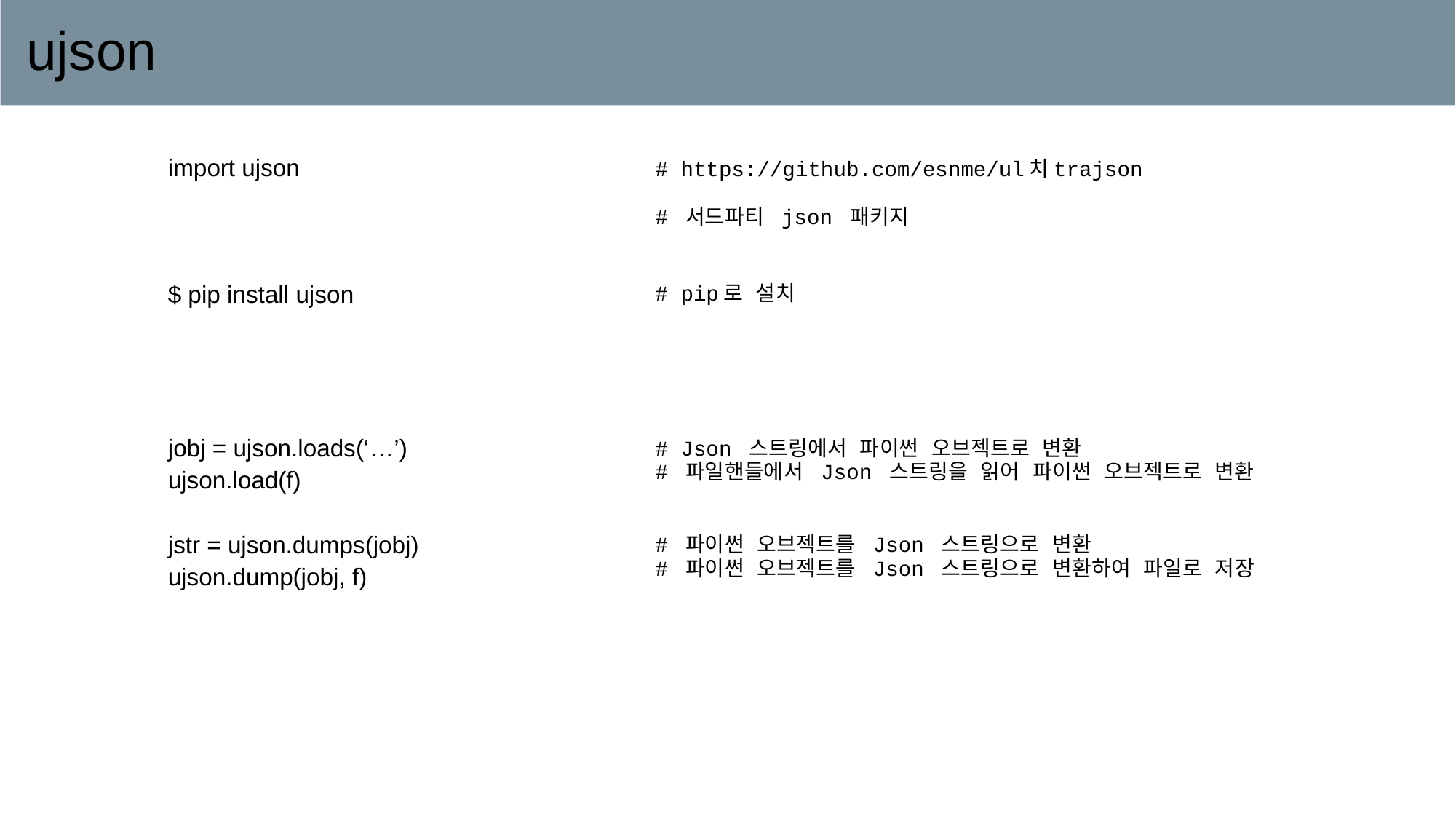

# ujson
| import ujson | # https://github.com/esnme/ul치trajson # 서드파티 json 패키지 |
| --- | --- |
| $ pip install ujson | # pip로 설치 |
| jobj = ujson.loads(‘…’) ujson.load(f) jstr = ujson.dumps(jobj) ujson.dump(jobj, f) | # Json 스트링에서 파이썬 오브젝트로 변환 # 파일핸들에서 Json 스트링을 읽어 파이썬 오브젝트로 변환 # 파이썬 오브젝트를 Json 스트링으로 변환 # 파이썬 오브젝트를 Json 스트링으로 변환하여 파일로 저장 |